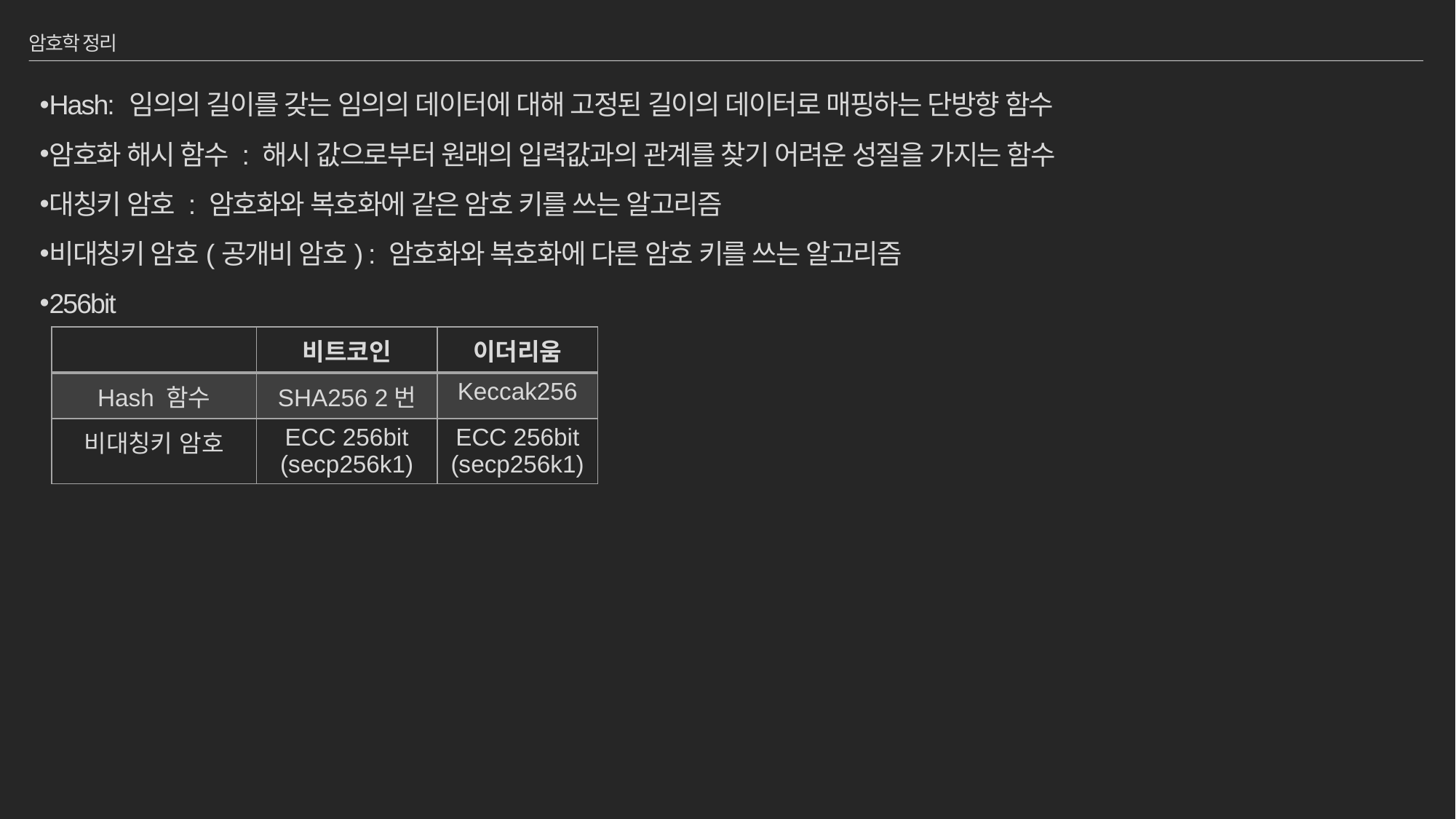

# 암호학 정리
Hash: 임의의 길이를 갖는 임의의 데이터에 대해 고정된 길이의 데이터로 매핑하는 단방향 함수
암호화 해시 함수 : 해시 값으로부터 원래의 입력값과의 관계를 찾기 어려운 성질을 가지는 함수
대칭키 암호 : 암호화와 복호화에 같은 암호 키를 쓰는 알고리즘
비대칭키 암호(공개비 암호) : 암호화와 복호화에 다른 암호 키를 쓰는 알고리즘
256bit

|  | 비트코인 | 이더리움 |
| --- | --- | --- |
| Hash 함수 | SHA256 2번 | Keccak256 |
| 비대칭키 암호 | ECC 256bit (secp256k1) | ECC 256bit (secp256k1) |